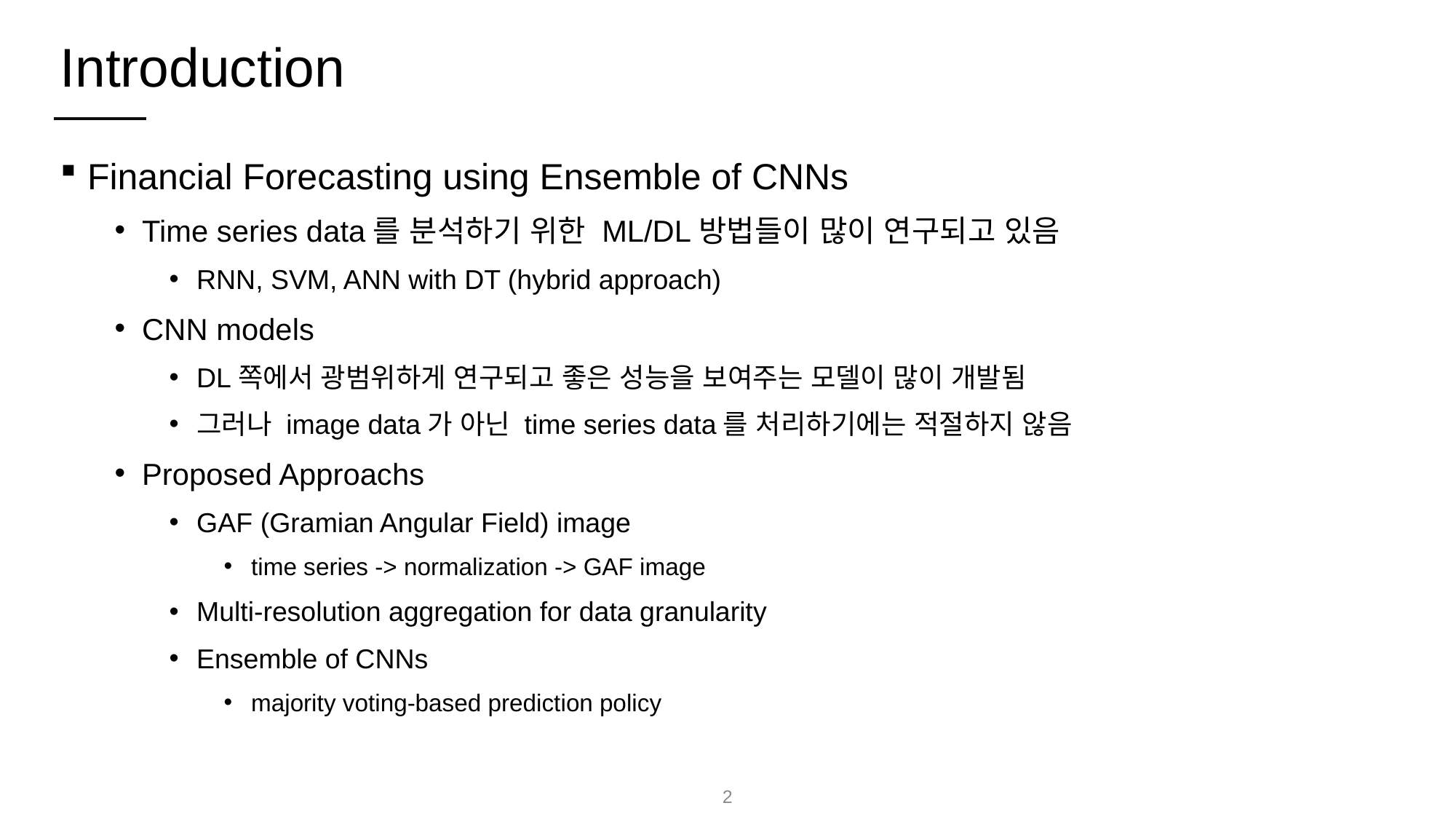

# Introduction
Financial Forecasting using Ensemble of CNNs
Time series data를 분석하기 위한 ML/DL방법들이 많이 연구되고 있음
RNN, SVM, ANN with DT (hybrid approach)
CNN models
DL쪽에서 광범위하게 연구되고 좋은 성능을 보여주는 모델이 많이 개발됨
그러나 image data가 아닌 time series data를 처리하기에는 적절하지 않음
Proposed Approachs
GAF (Gramian Angular Field) image
time series -> normalization -> GAF image
Multi-resolution aggregation for data granularity
Ensemble of CNNs
majority voting-based prediction policy
2